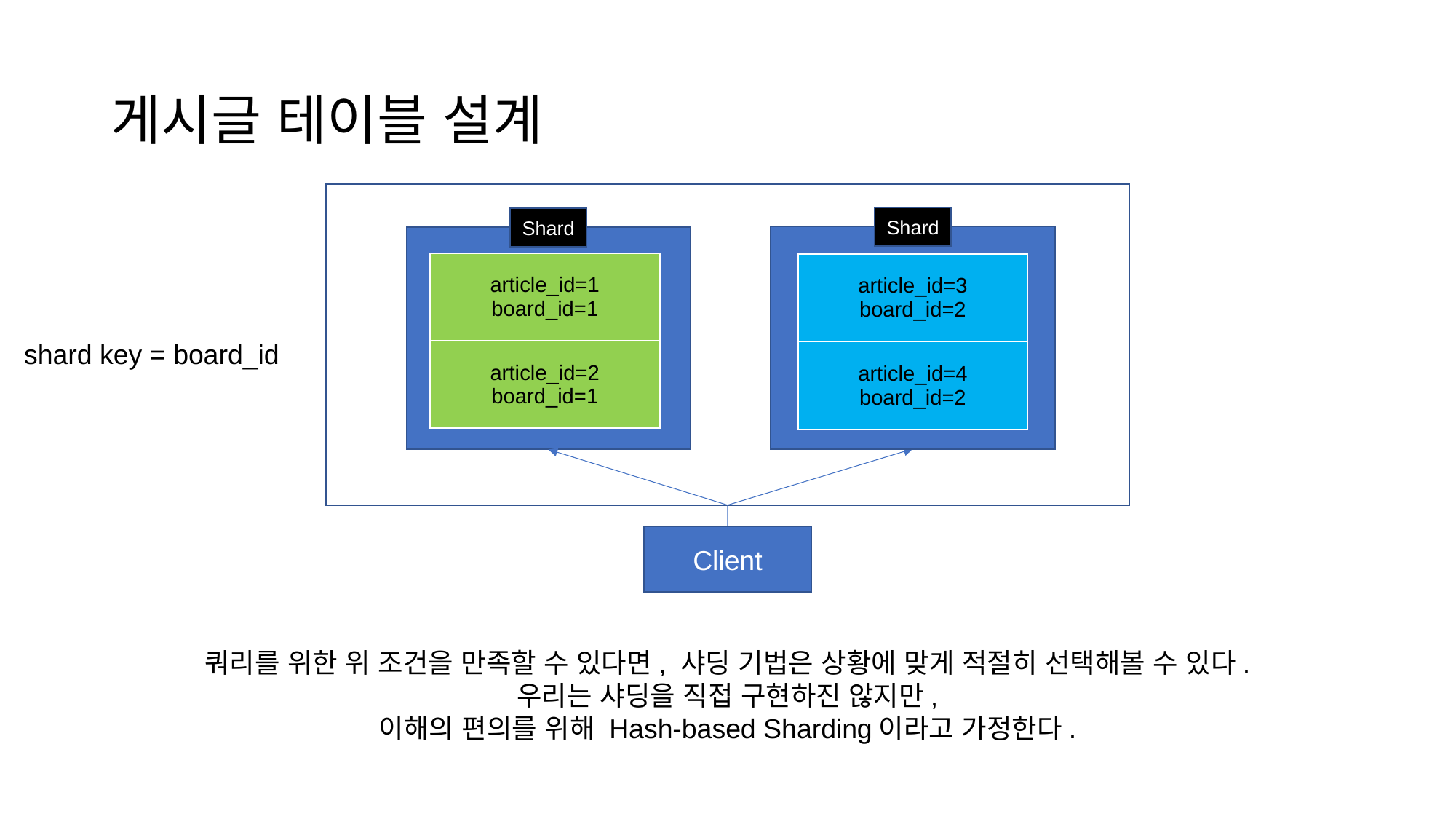

# 게시글 테이블 설계

Shard
Shard

| article\_id=1 board\_id=1 |
| --- |
| article\_id=2 board\_id=1 |
| article\_id=3 board\_id=2 |
| --- |
| article\_id=4 board\_id=2 |
shard key = board_id
Client
쿼리를 위한 위 조건을 만족할 수 있다면, 샤딩 기법은 상황에 맞게 적절히 선택해볼 수 있다.
우리는 샤딩을 직접 구현하진 않지만,
이해의 편의를 위해 Hash-based Sharding이라고 가정한다.